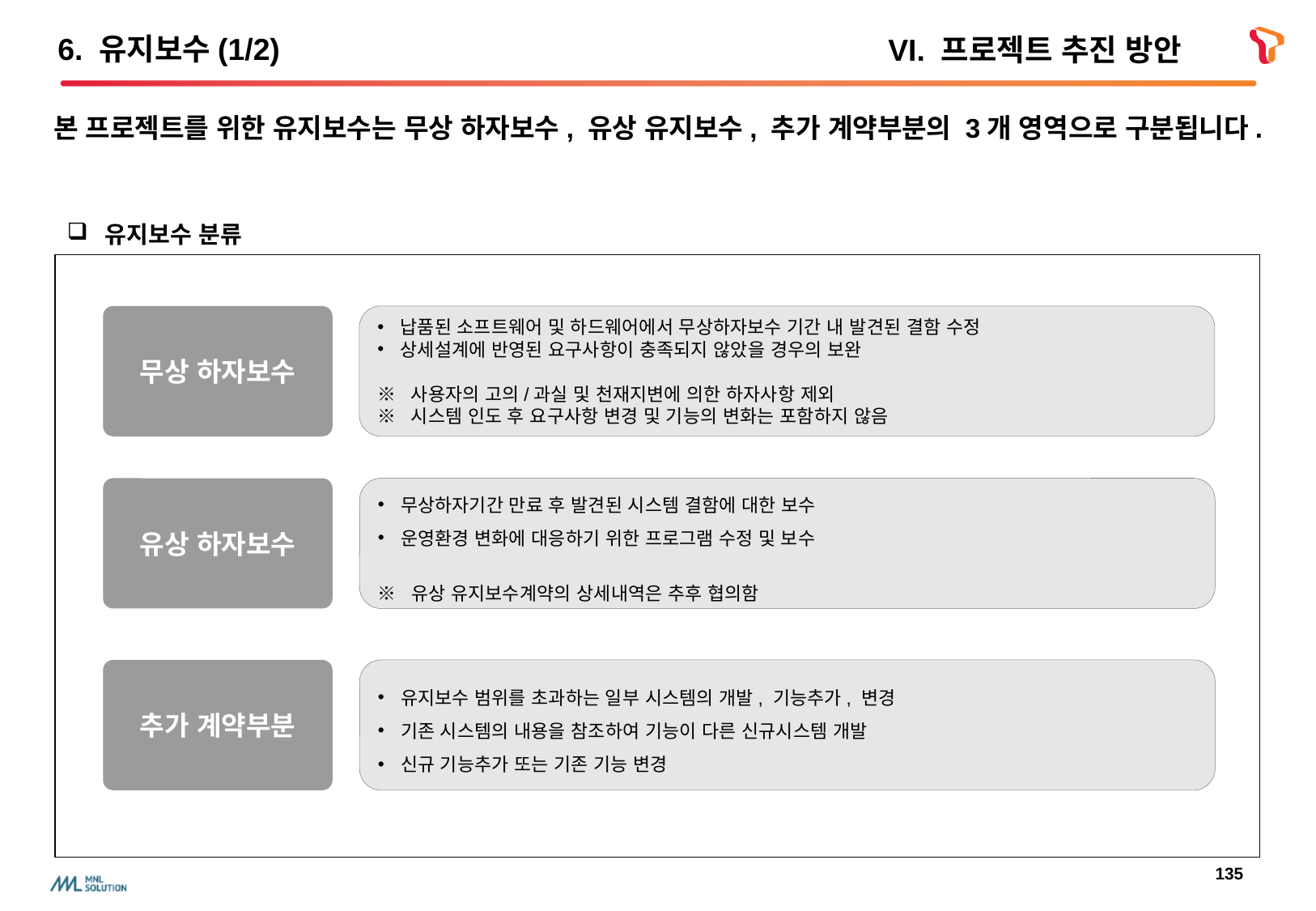

6. 유지보수(1/2)
VI. 프로젝트 추진 방안
본 프로젝트를 위한 유지보수는 무상 하자보수, 유상 유지보수, 추가 계약부분의 3개 영역으로 구분됩니다.
유지보수 분류

납품된 소프트웨어 및 하드웨어에서 무상하자보수 기간 내 발견된 결함 수정
상세설계에 반영된 요구사항이 충족되지 않았을 경우의 보완

※  사용자의 고의/과실 및 천재지변에 의한 하자사항 제외
※  시스템 인도 후 요구사항 변경 및 기능의 변화는 포함하지 않음
무상 하자보수
무상하자기간 만료 후 발견된 시스템 결함에 대한 보수
운영환경 변화에 대응하기 위한 프로그램 수정 및 보수

※  유상 유지보수계약의 상세내역은 추후 협의함
유상 하자보수
유지보수 범위를 초과하는 일부 시스템의 개발, 기능추가, 변경
기존 시스템의 내용을 참조하여 기능이 다른 신규시스템 개발
신규 기능추가 또는 기존 기능 변경
추가 계약부분